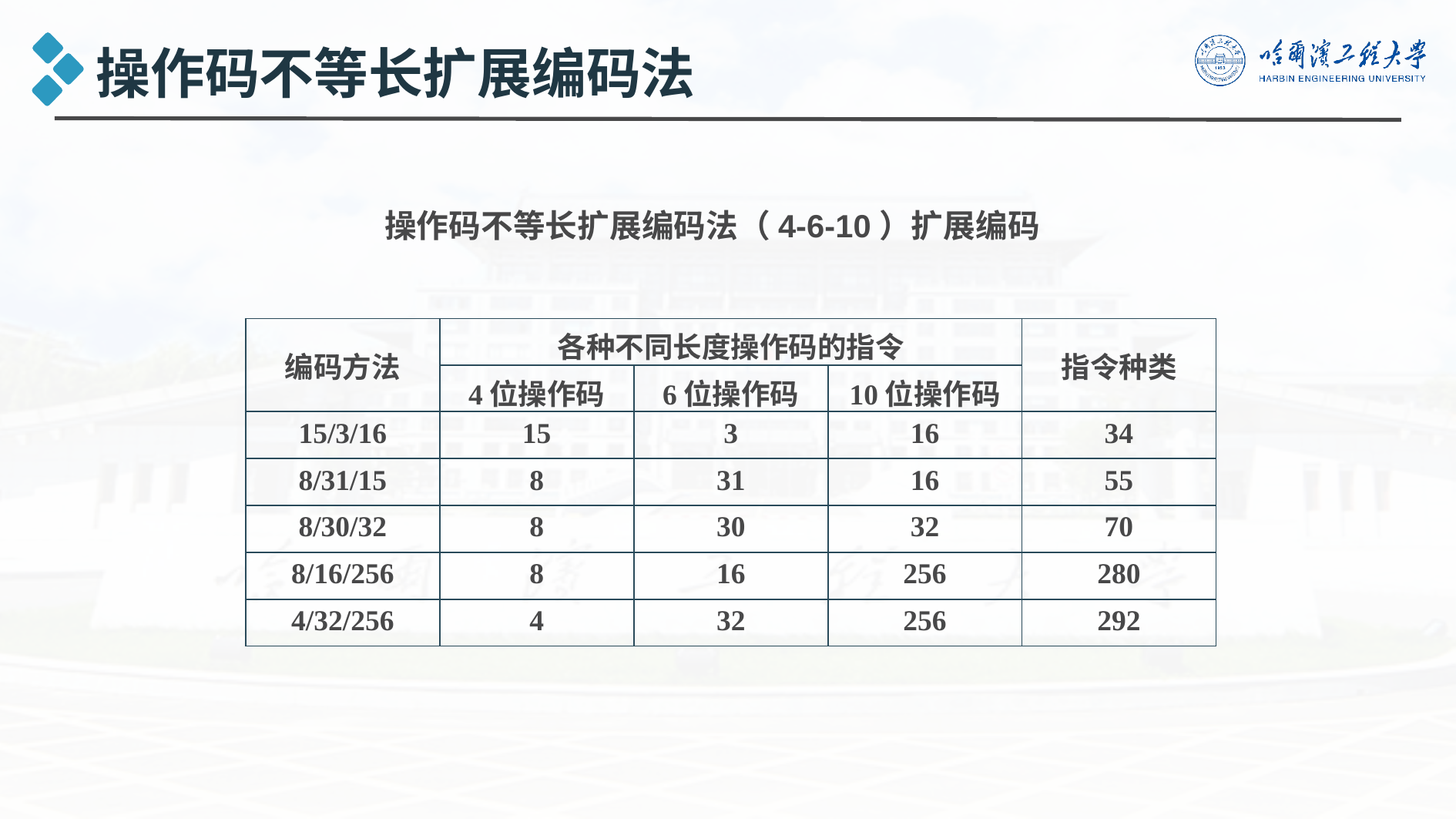

操作码不等长扩展编码法

操作码不等长扩展编码法（4-6-10）扩展编码
| 编码方法 | 各种不同长度操作码的指令 |  |  | 指令种类 |
| --- | --- | --- | --- | --- |
|  | 4位操作码 | 6位操作码 | 10位操作码 |  |
| 15/3/16 | 15 | 3 | 16 | 34 |
| 8/31/15 | 8 | 31 | 16 | 55 |
| 8/30/32 | 8 | 30 | 32 | 70 |
| 8/16/256 | 8 | 16 | 256 | 280 |
| 4/32/256 | 4 | 32 | 256 | 292 |